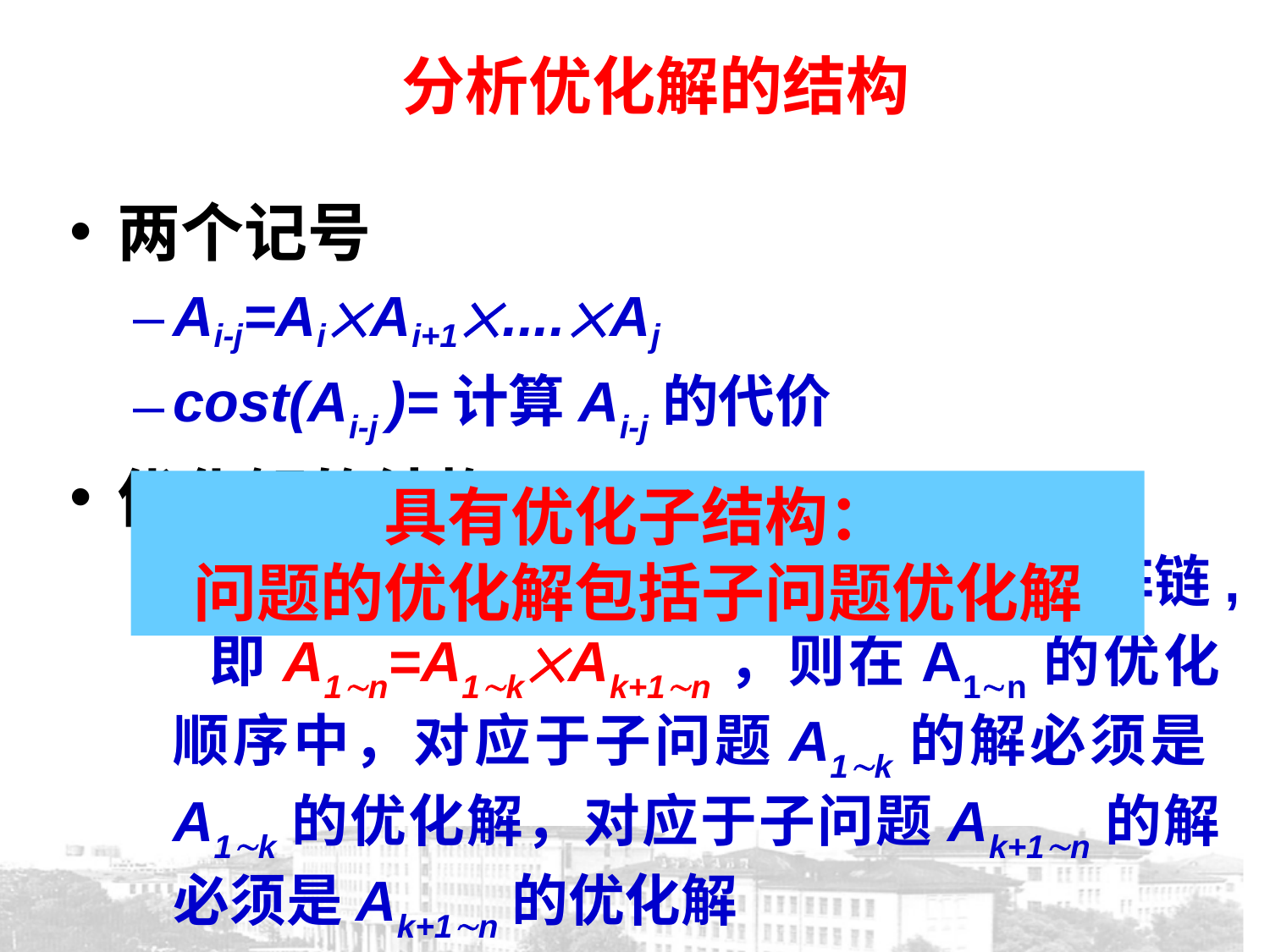

分析优化解的结构
两个记号
Ai-j=Ai×Ai+1×....×Aj
cost(Ai-j )=计算Ai-j的代价
优化解的结构
若计算A1∼n的优化顺序在k处断开矩阵链, 即A1∼n=A1∼k×Ak+1∼n，则在A1∼n的优化顺序中，对应于子问题A1∼k的解必须是A1∼k的优化解，对应于子问题Ak+1∼n的解必须是Ak+1∼n的优化解
具有优化子结构：
问题的优化解包括子问题优化解